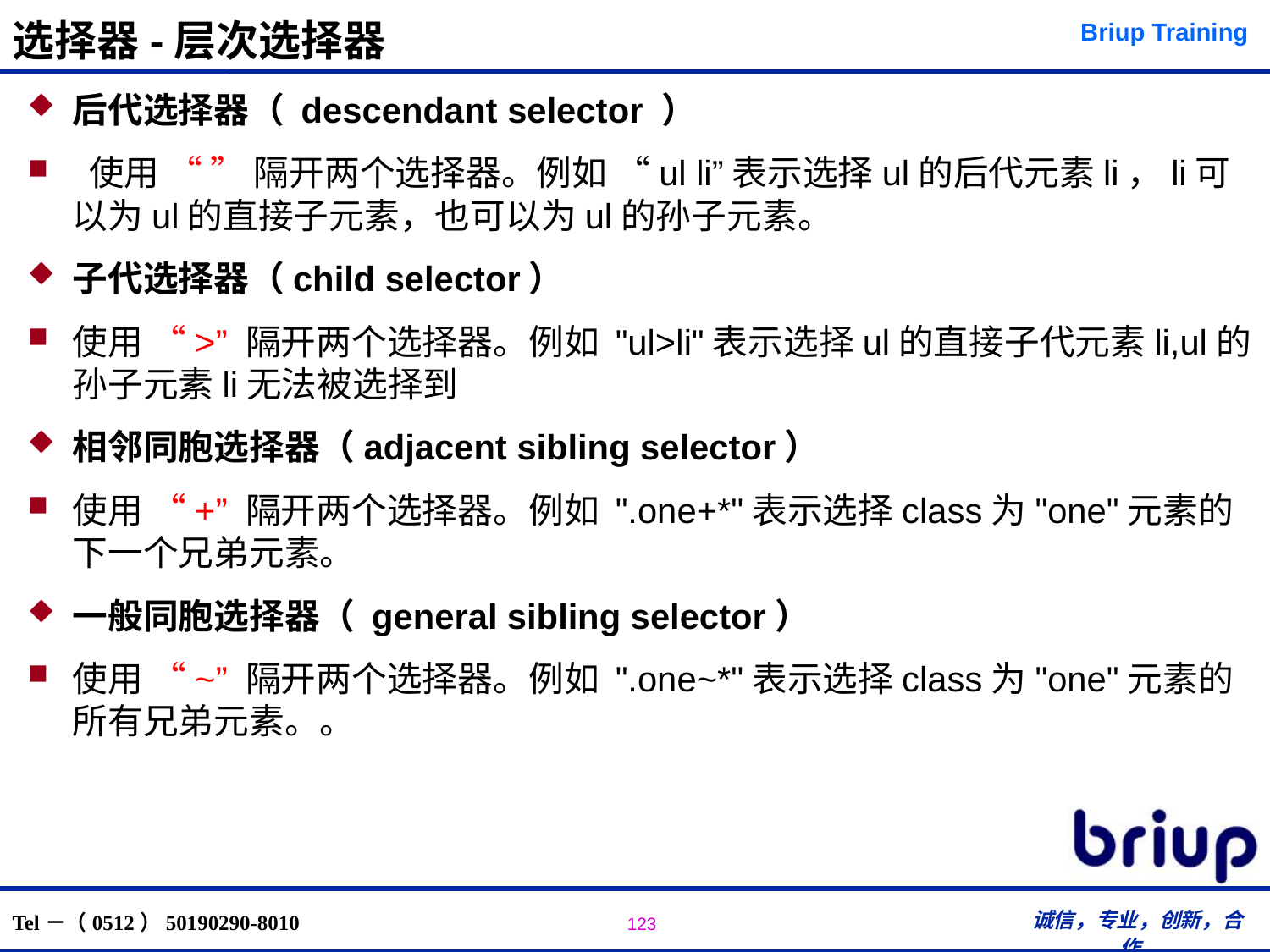

# 选择器-层次选择器
后代选择器（ descendant selector ）
 使用 “ ” 隔开两个选择器。例如 “ul li”表示选择ul的后代元素li，li可以为ul的直接子元素，也可以为ul的孙子元素。
子代选择器（child selector）
使用 “>” 隔开两个选择器。例如 "ul>li"表示选择ul的直接子代元素li,ul的孙子元素li无法被选择到
相邻同胞选择器（adjacent sibling selector）
使用 “+” 隔开两个选择器。例如 ".one+*"表示选择class为"one"元素的下一个兄弟元素。
一般同胞选择器（ general sibling selector）
使用 “~” 隔开两个选择器。例如 ".one~*"表示选择class为"one"元素的所有兄弟元素。。